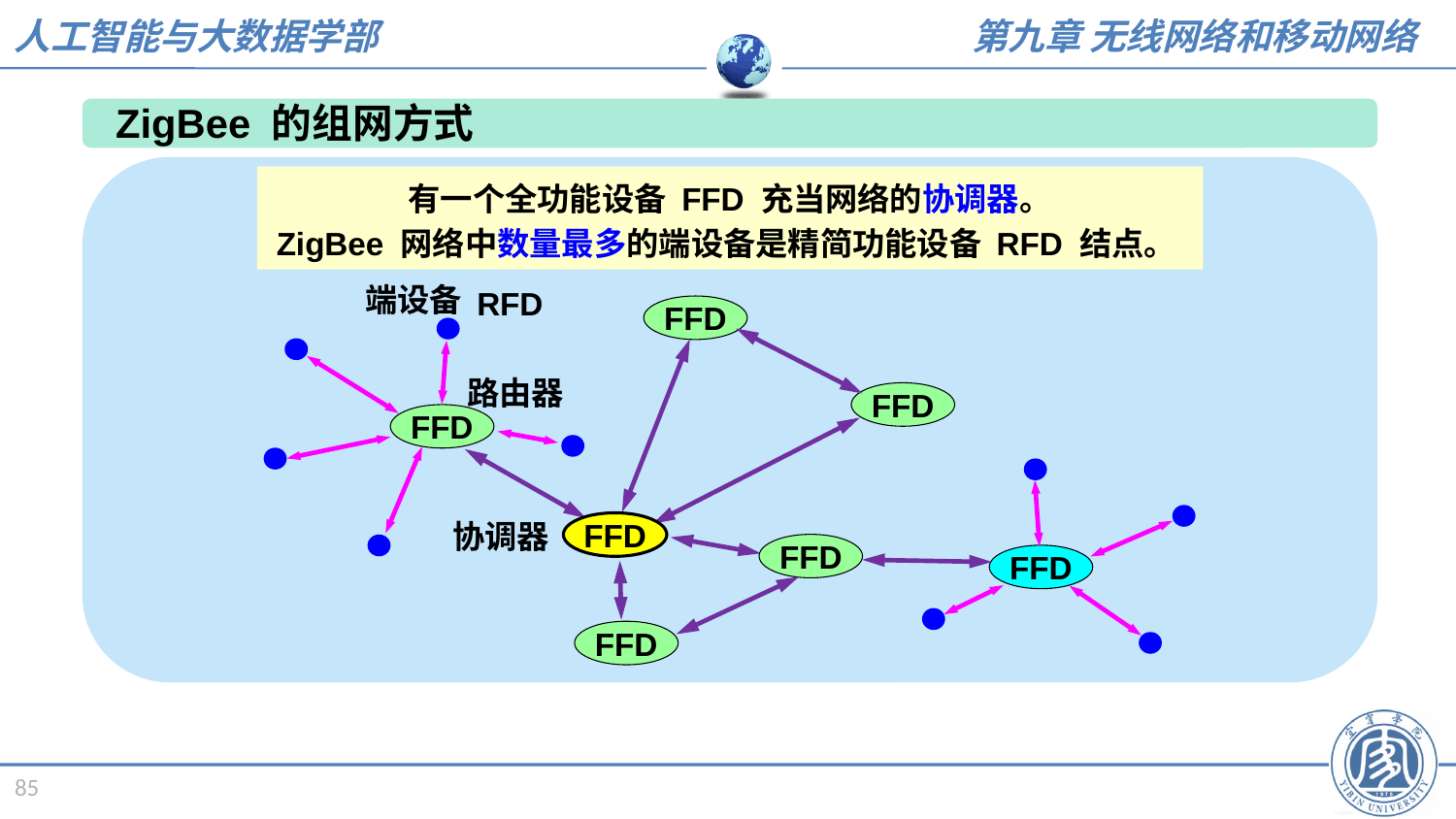

ZigBee 的组网方式

有一个全功能设备 FFD 充当网络的协调器。
ZigBee 网络中数量最多的端设备是精简功能设备 RFD 结点。
端设备
RFD
FFD

路由器
FFD
FFD

协调器
FFD

FFD

FFD

FFD

85